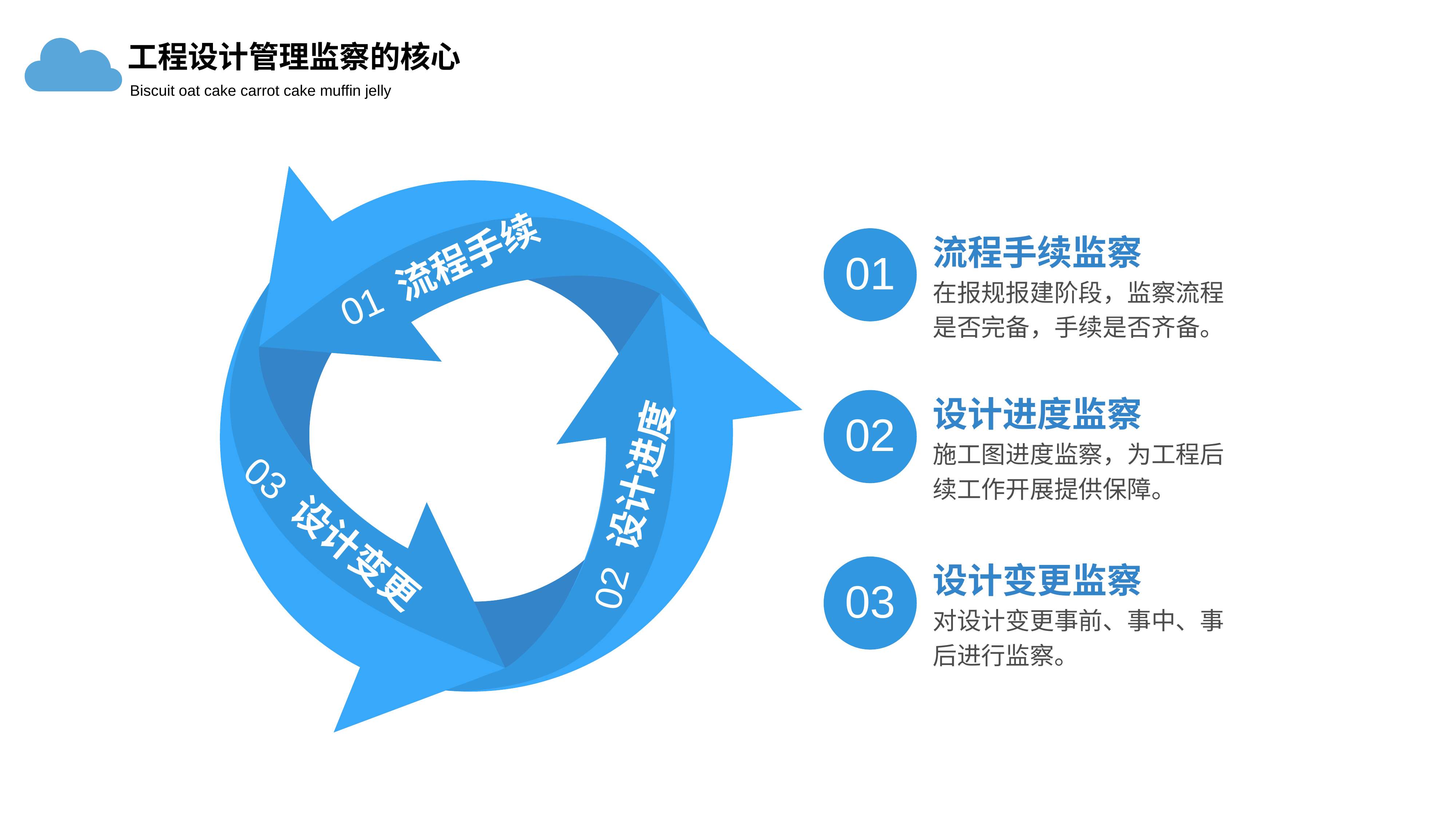

工程设计管理监察的核心

Biscuit oat cake carrot cake muffin jelly

01 流程手续

02 设计进度
03 设计变更
01
流程手续监察
在报规报建阶段，监察流程是否完备，手续是否齐备。
02
设计进度监察
施工图进度监察，为工程后续工作开展提供保障。
03
设计变更监察
对设计变更事前、事中、事后进行监察。
27